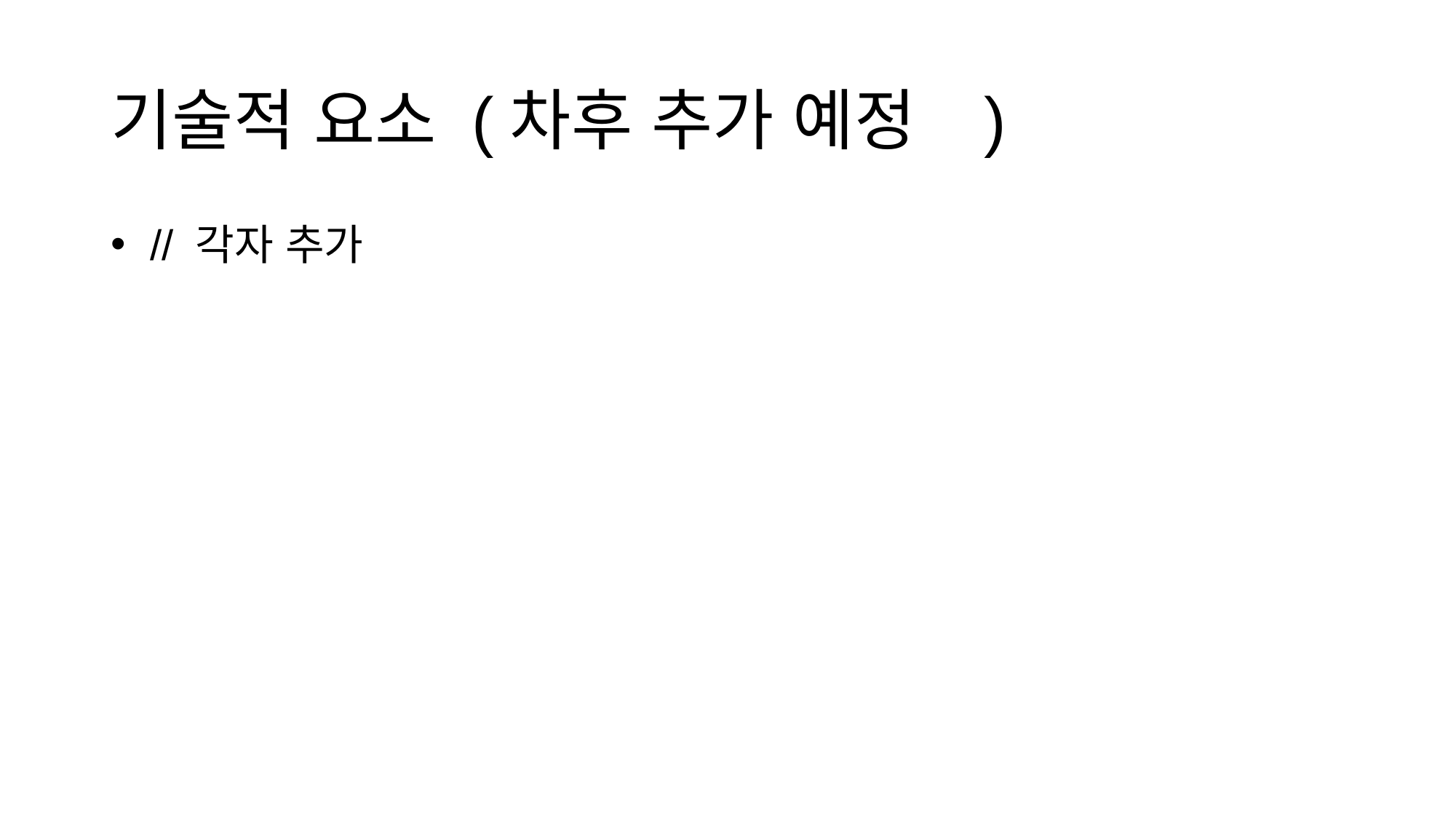

# 기술적 요소 (차후 추가 예정	)
 // 각자 추가